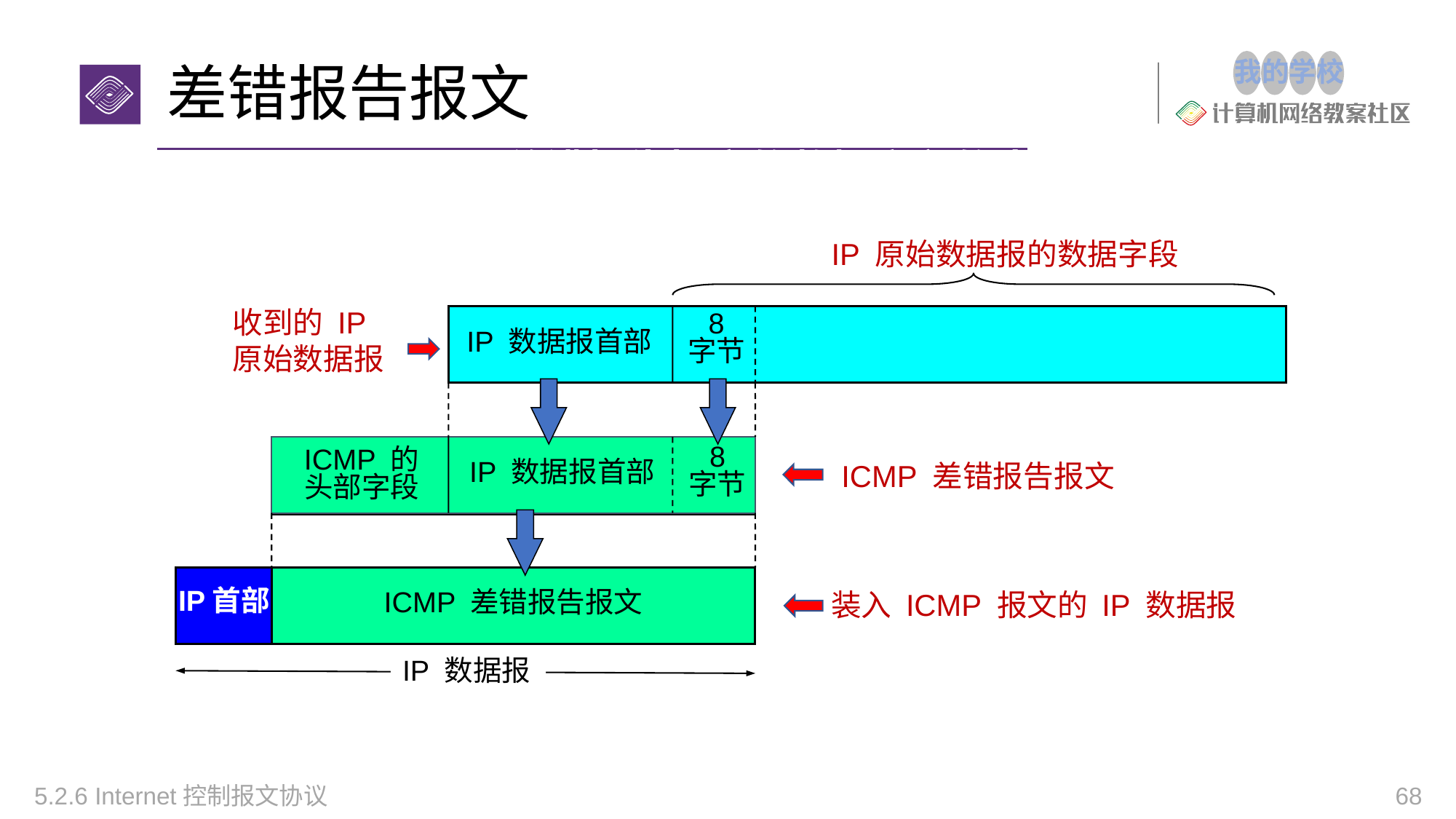

# 差错报告报文
ICMP 差错报告报文的数据字段的内容

IP 原始数据报的数据字段
收到的 IP 原始数据报

8
字节
IP 数据报首部

8
字节
ICMP 的
头部字段
ICMP 差错报告报文
IP 数据报首部

装入 ICMP 报文的 IP 数据报
IP首部
ICMP 差错报告报文
IP 数据报

5.2.6 Internet控制报文协议
68